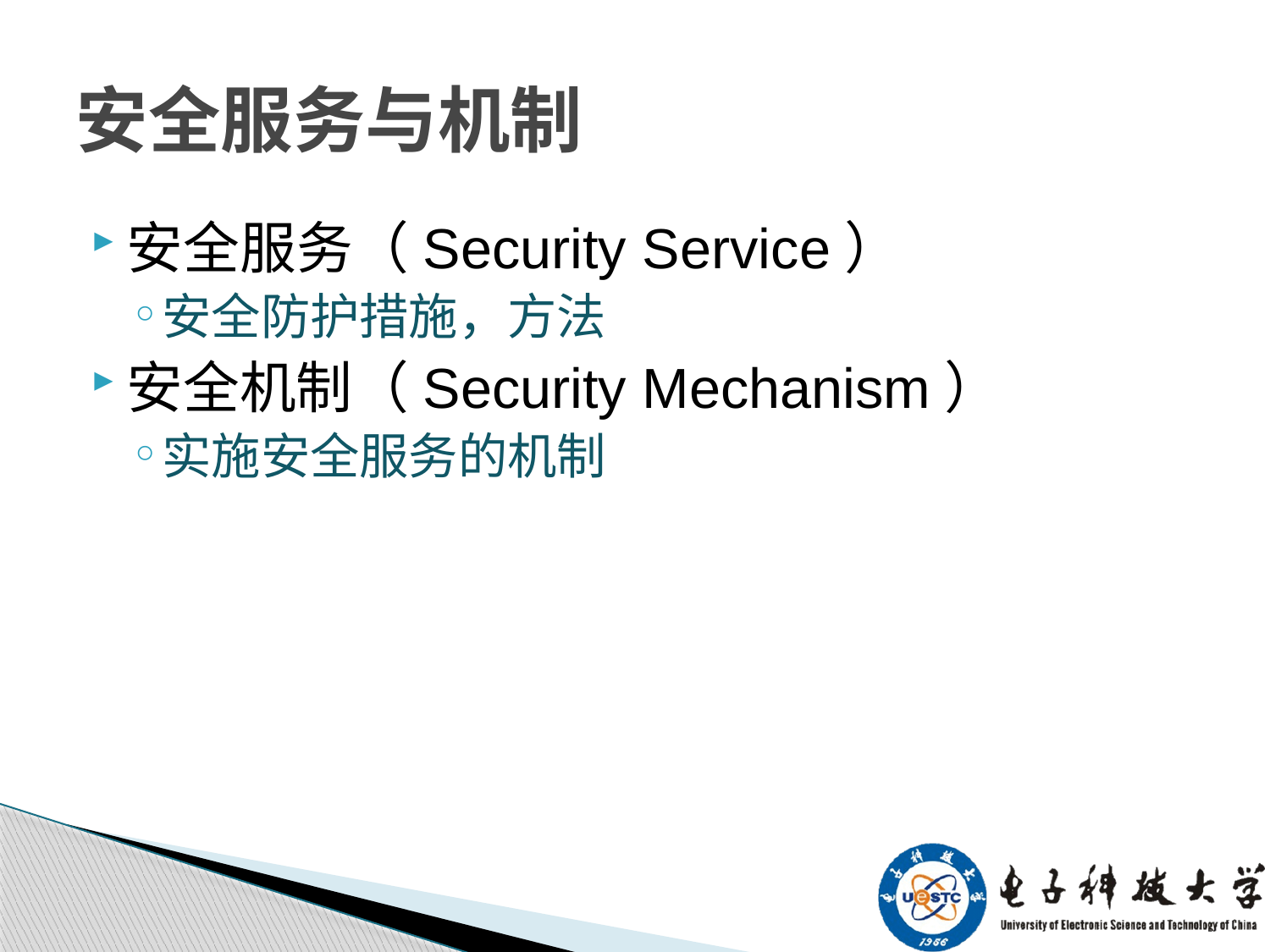

# 安全服务与机制
安全服务（Security Service）
安全防护措施，方法
安全机制（Security Mechanism）
实施安全服务的机制